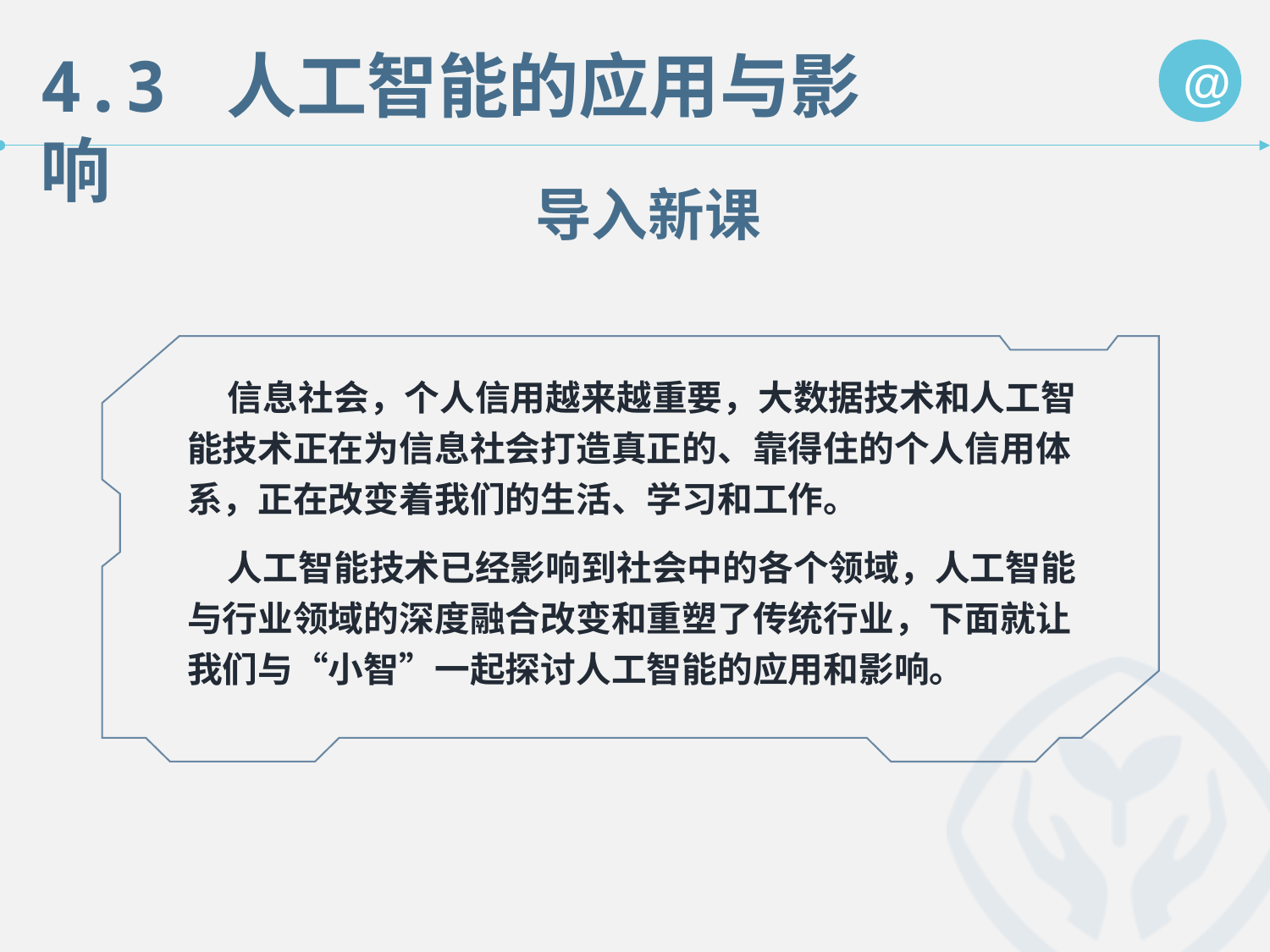

4.3 人工智能的应用与影响
@
导入新课

    信息社会，个人信用越来越重要，大数据技术和人工智能技术正在为信息社会打造真正的、靠得住的个人信用体系，正在改变着我们的生活、学习和工作。
    人工智能技术已经影响到社会中的各个领域，人工智能与行业领域的深度融合改变和重塑了传统行业，下面就让我们与“小智”一起探讨人工智能的应用和影响。